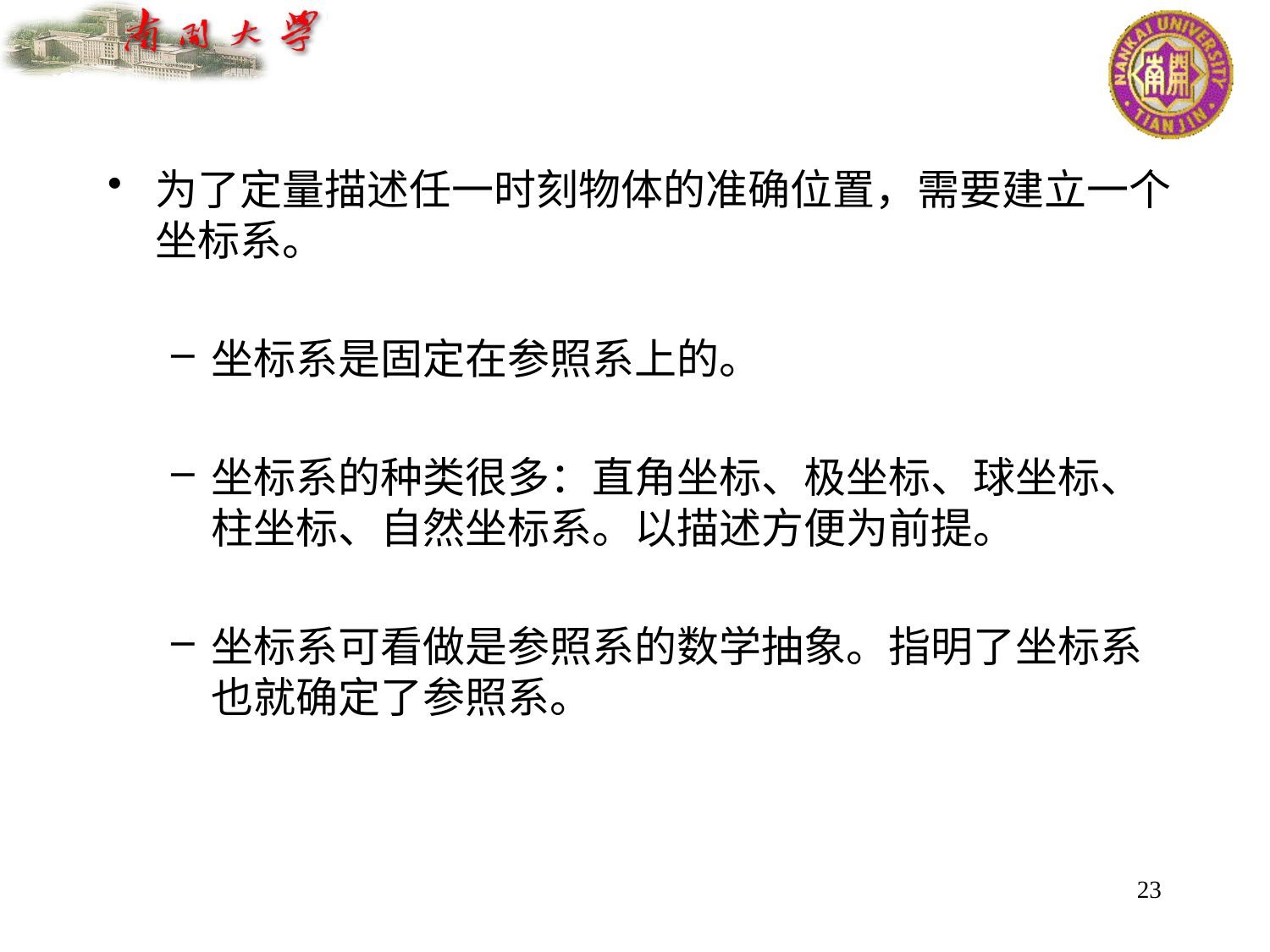

为了定量描述任一时刻物体的准确位置，需要建立一个坐标系。

坐标系是固定在参照系上的。

坐标系的种类很多：直角坐标、极坐标、球坐标、柱坐标、自然坐标系。以描述方便为前提。

坐标系可看做是参照系的数学抽象。指明了坐标系也就确定了参照系。
23